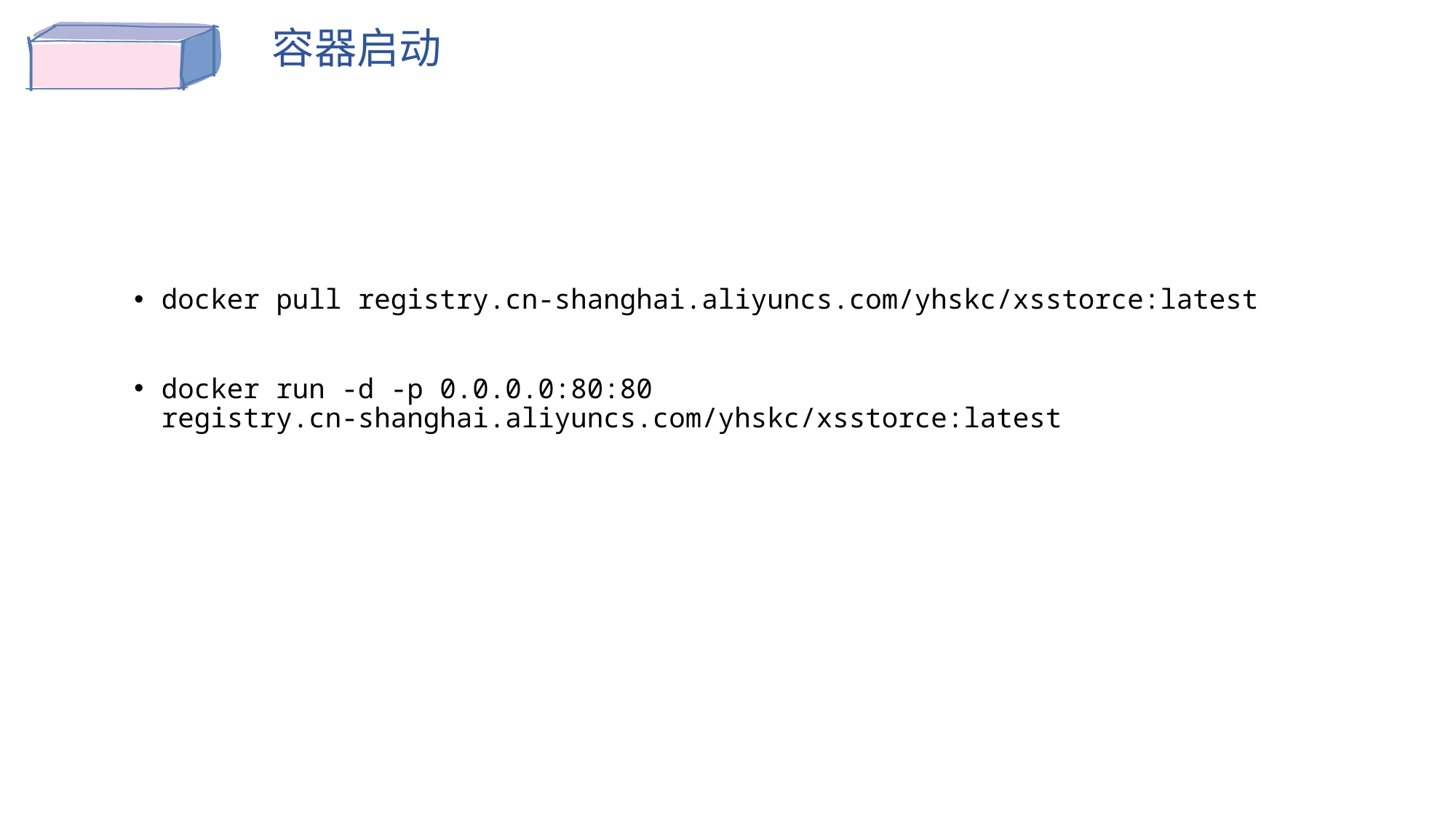

容器启动

docker pull registry.cn-shanghai.aliyuncs.com/yhskc/xsstorce:latest

docker run -d -p 0.0.0.0:80:80 registry.cn-shanghai.aliyuncs.com/yhskc/xsstorce:latest